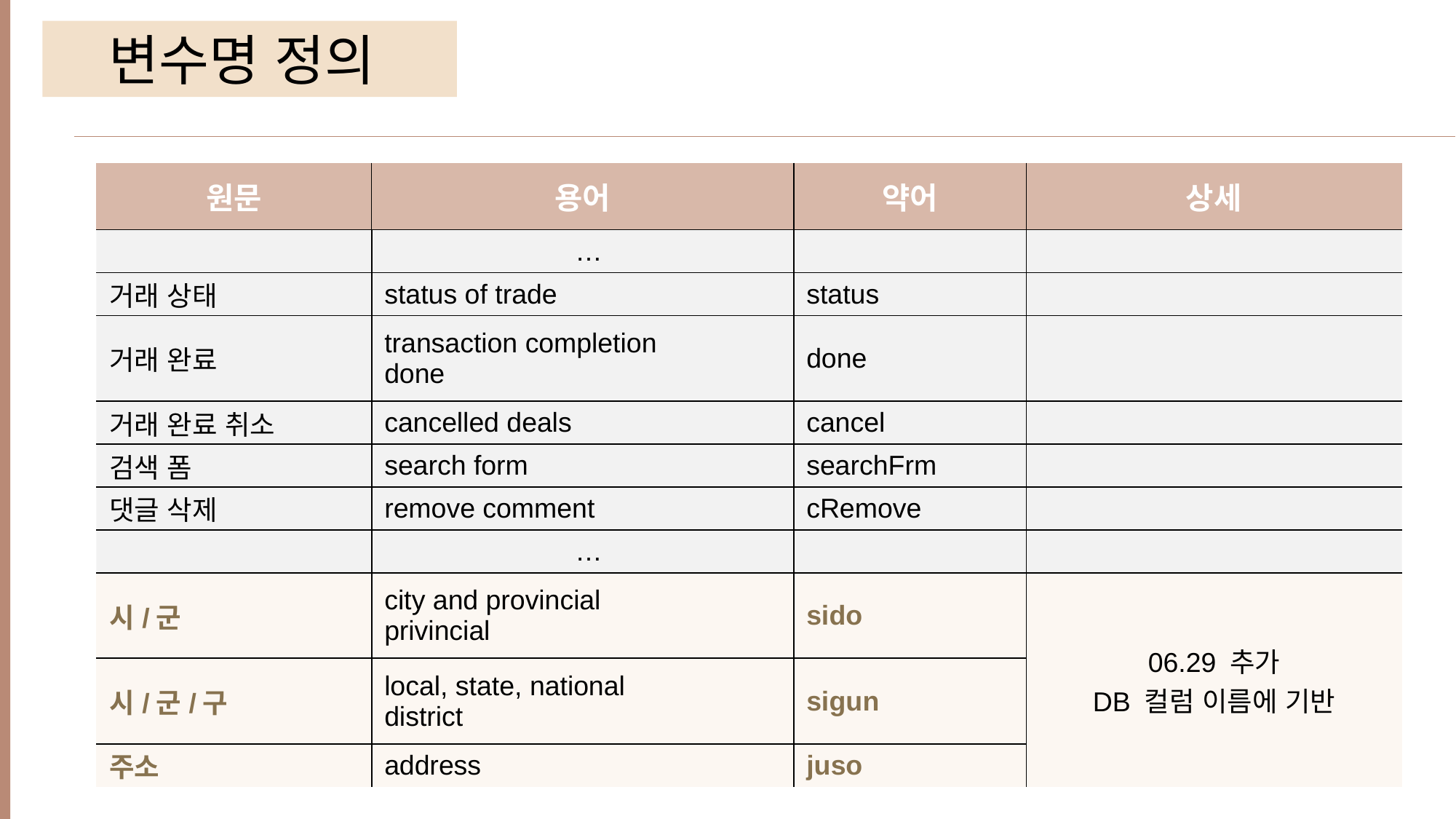

변수명 정의
| 원문 | 용어 | 약어 | 상세 |
| --- | --- | --- | --- |
|  | … |  |  |
| 거래 상태 | status of trade | status |  |
| 거래 완료 | transaction completion done | done |  |
| 거래 완료 취소 | cancelled deals | cancel |  |
| 검색 폼 | search form | searchFrm |  |
| 댓글 삭제 | remove comment | cRemove |  |
|  | … |  |  |
| 시/군 | city and provincial privincial | sido | 06.29 추가 DB 컬럼 이름에 기반 |
| 시/군/구 | local, state, national district | sigun |  |
| 주소 | address | juso |  |